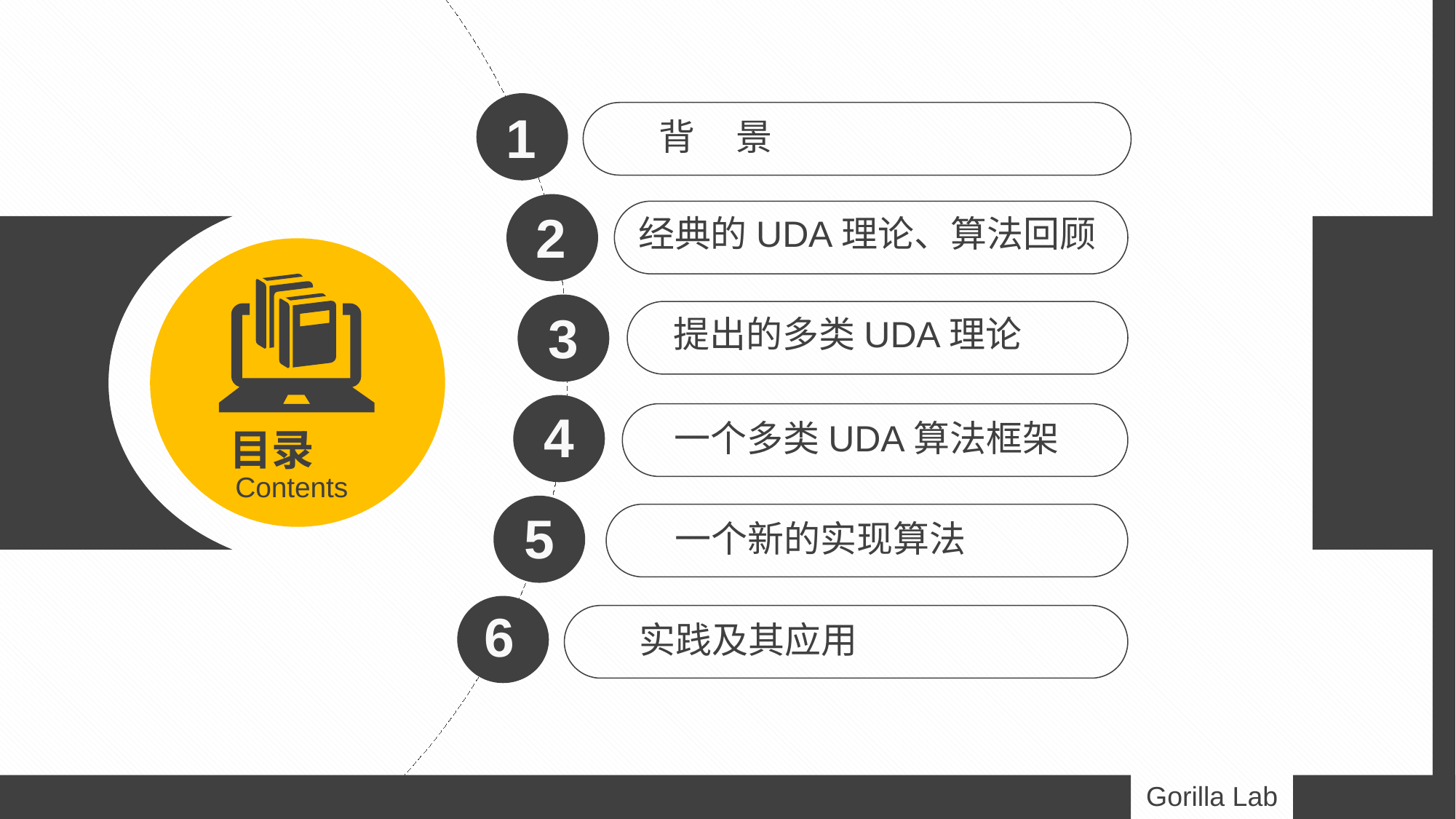

1

背     景

2

经典的UDA理论、算法回顾

3

提出的多类UDA理论

4

一个多类UDA算法框架
目录
Contents

5

一个新的实现算法
6

实践及其应用